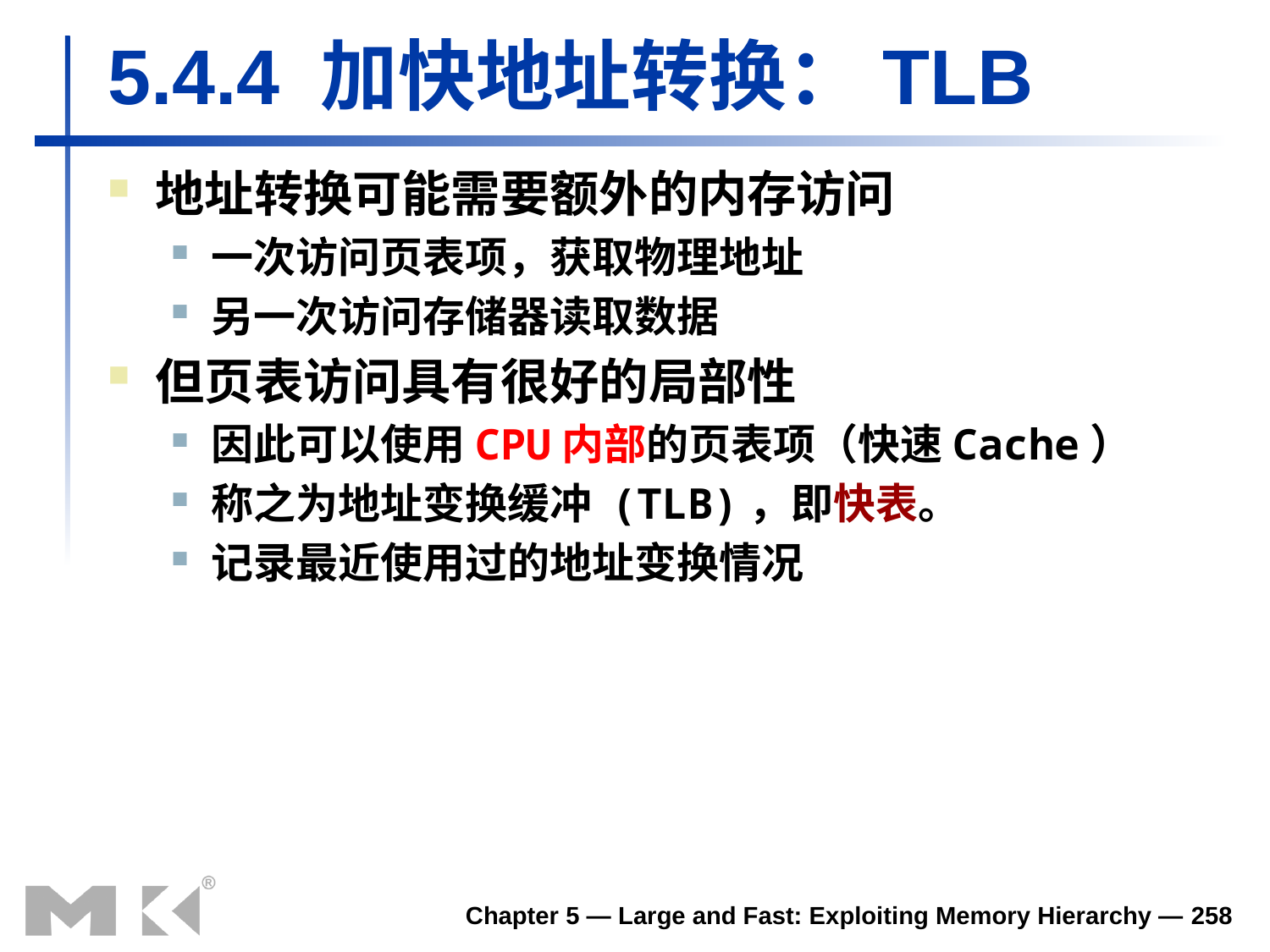

# 5.4.4 加快地址转换：TLB
地址转换可能需要额外的内存访问
一次访问页表项，获取物理地址
另一次访问存储器读取数据
但页表访问具有很好的局部性
因此可以使用CPU内部的页表项（快速Cache）
称之为地址变换缓冲 (TLB)，即快表。
记录最近使用过的地址变换情况
Chapter 5 — Large and Fast: Exploiting Memory Hierarchy — 258